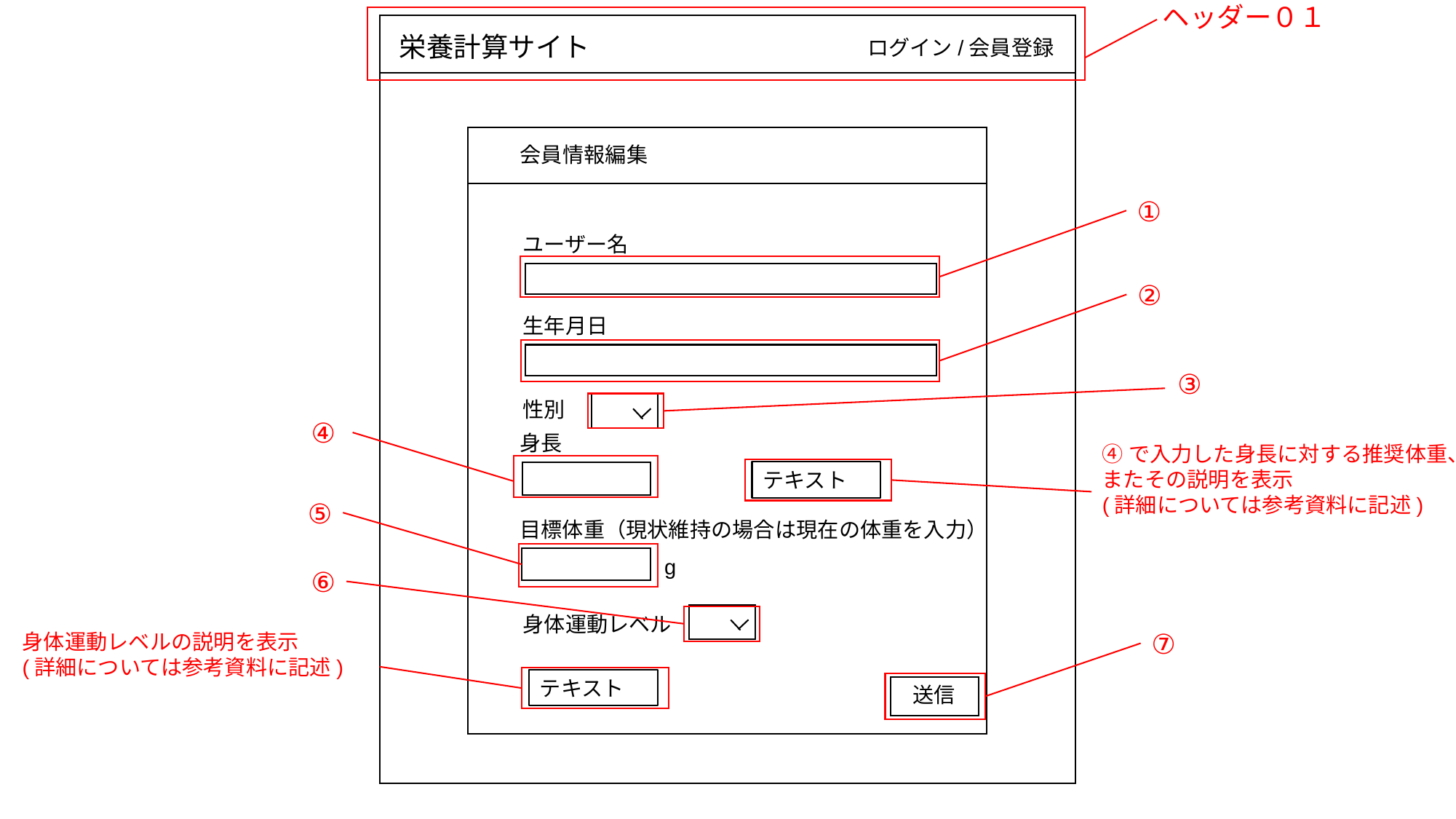

ヘッダー０１

栄養計算サイト
ログイン/会員登録

画面id
S-01-02

会員情報編集

①

ユーザー名

②

生年月日

③

性別

④

身長
④で入力した身長に対する推奨体重、またその説明を表示
(詳細については参考資料に記述)

テキスト

⑤

目標体重（現状維持の場合は現在の体重を入力）
g

⑥

身体運動レベル
⑦

身体運動レベルの説明を表示
(詳細については参考資料に記述)

テキスト
送信